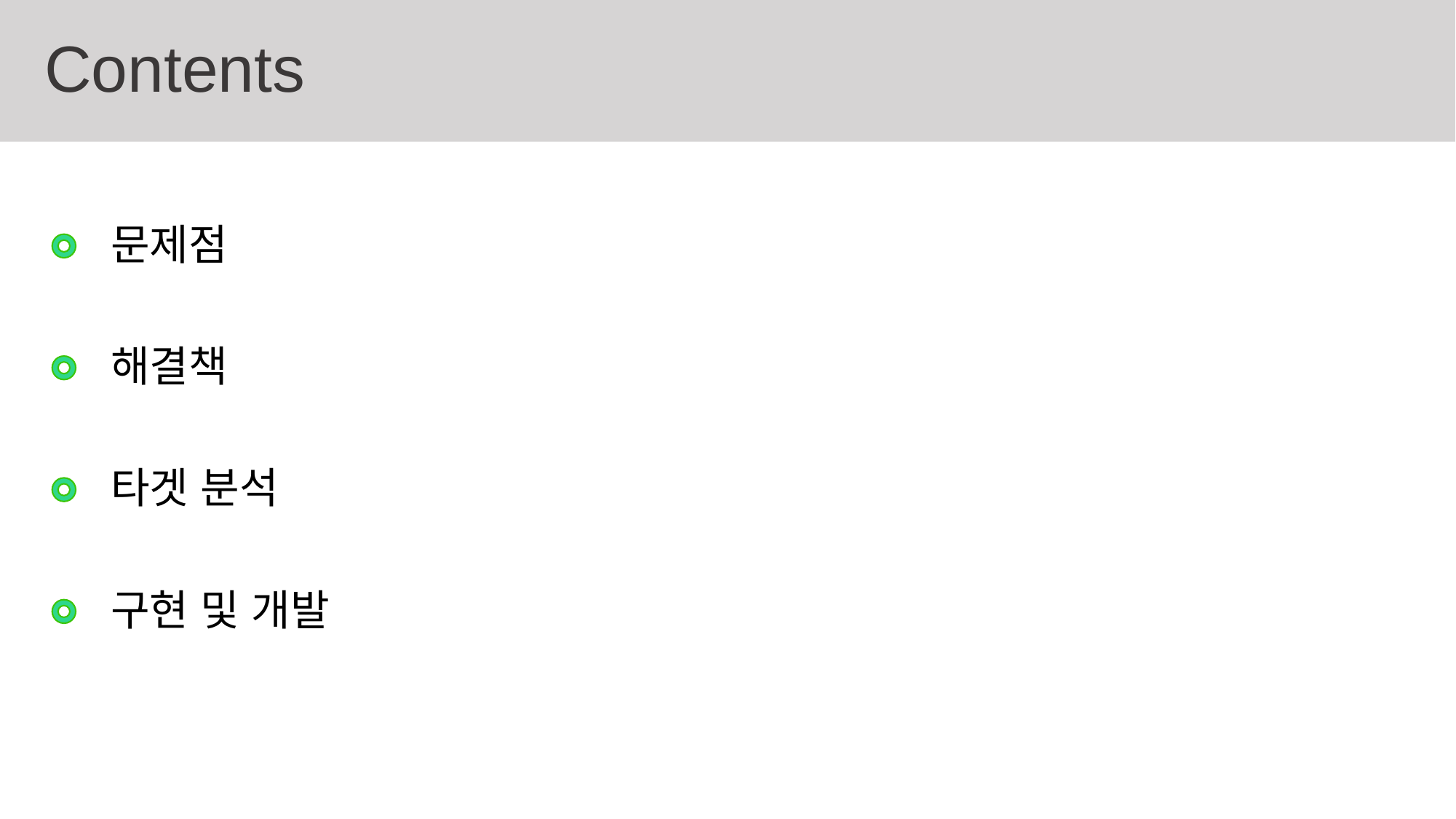

# Contents
문제점

해결책

타겟 분석

구현 및 개발